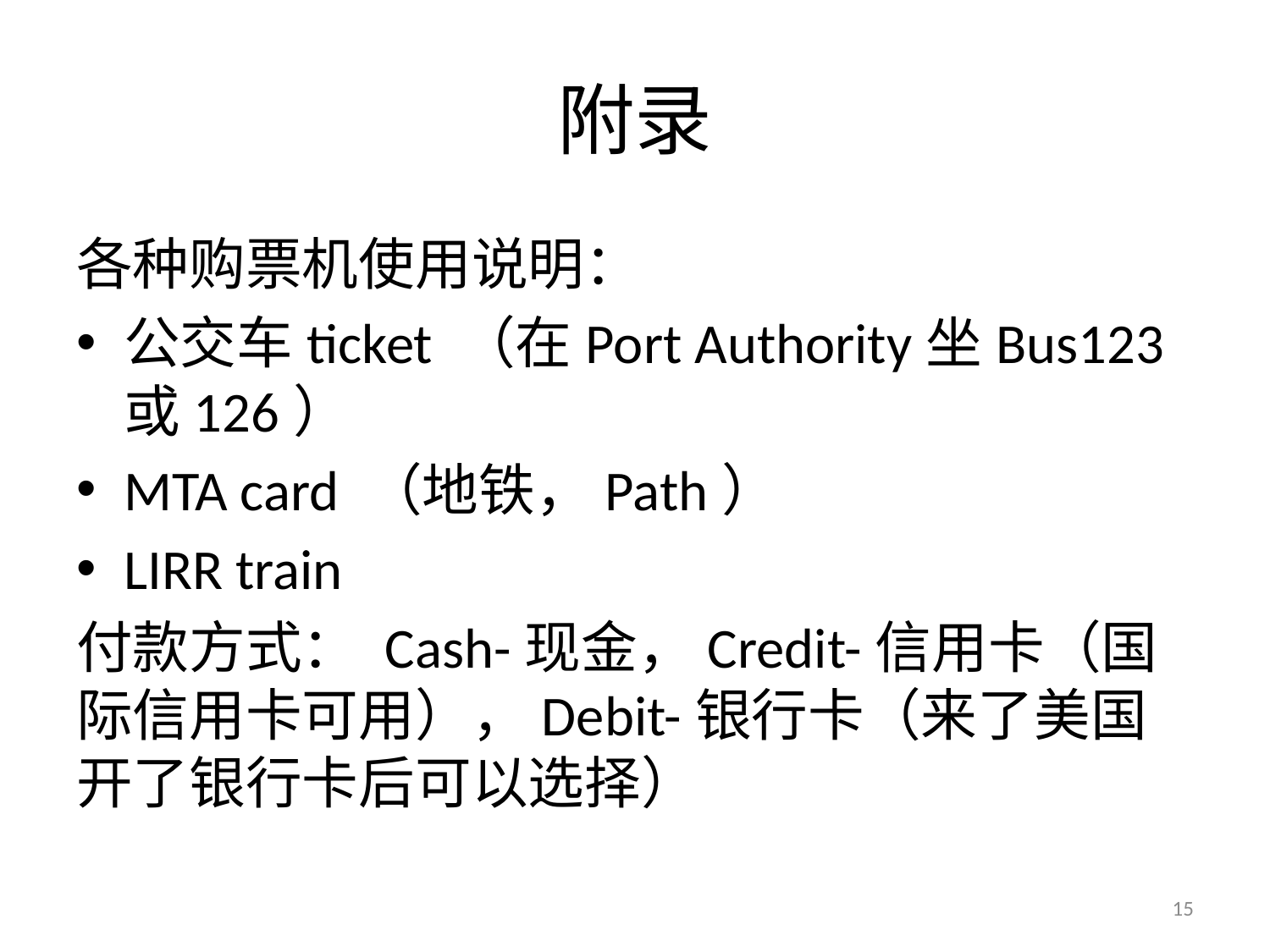

# 附录
各种购票机使用说明：
公交车ticket （在Port Authority坐Bus123或126）
MTA card （地铁，Path）
LIRR train
付款方式： Cash-现金，Credit-信用卡（国际信用卡可用），Debit-银行卡（来了美国开了银行卡后可以选择）

15